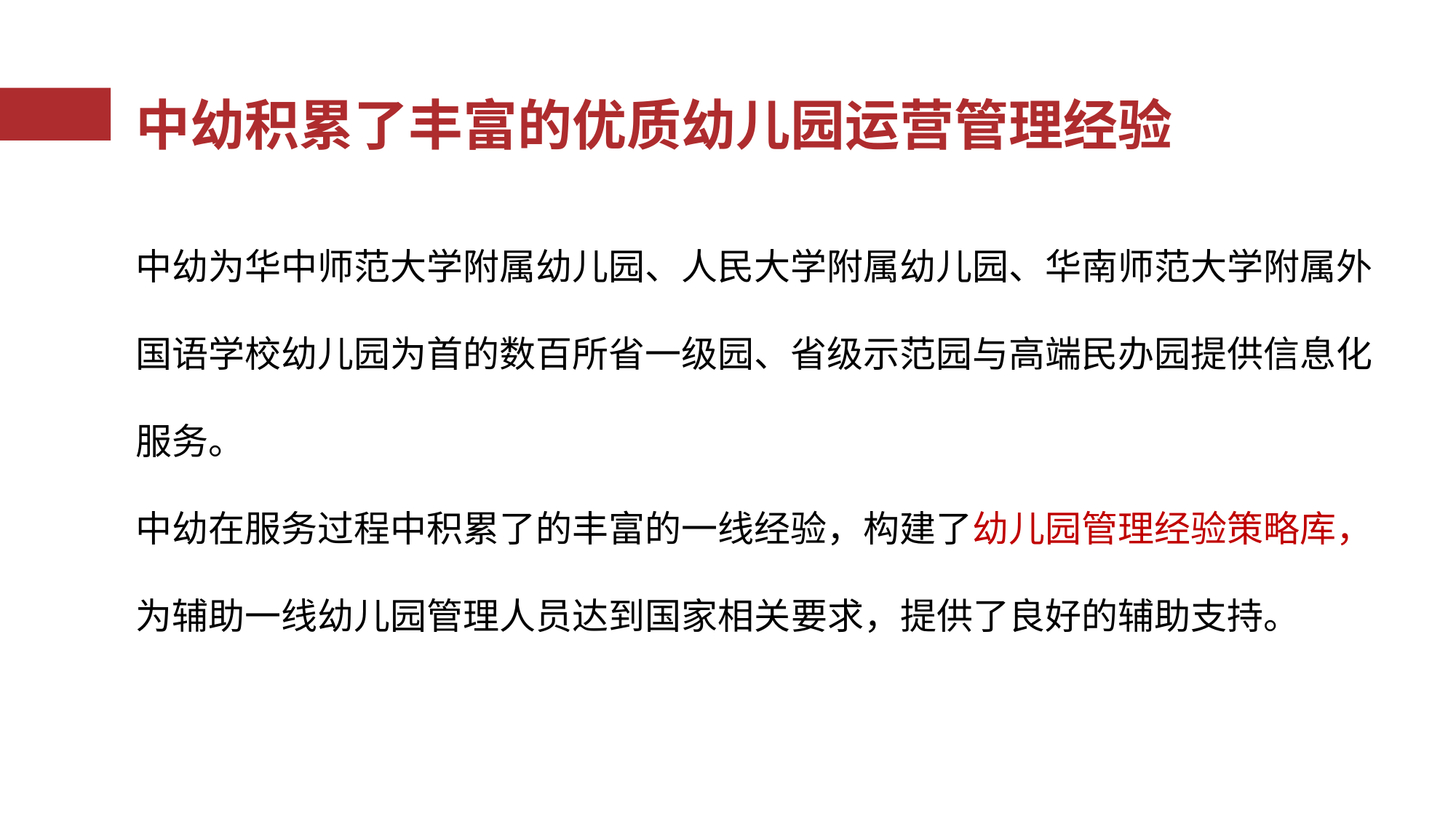

中幼积累了丰富的优质幼儿园运营管理经验

中幼为华中师范大学附属幼儿园、人民大学附属幼儿园、华南师范大学附属外国语学校幼儿园为首的数百所省一级园、省级示范园与高端民办园提供信息化服务。
中幼在服务过程中积累了的丰富的一线经验，构建了幼儿园管理经验策略库，为辅助一线幼儿园管理人员达到国家相关要求，提供了良好的辅助支持。